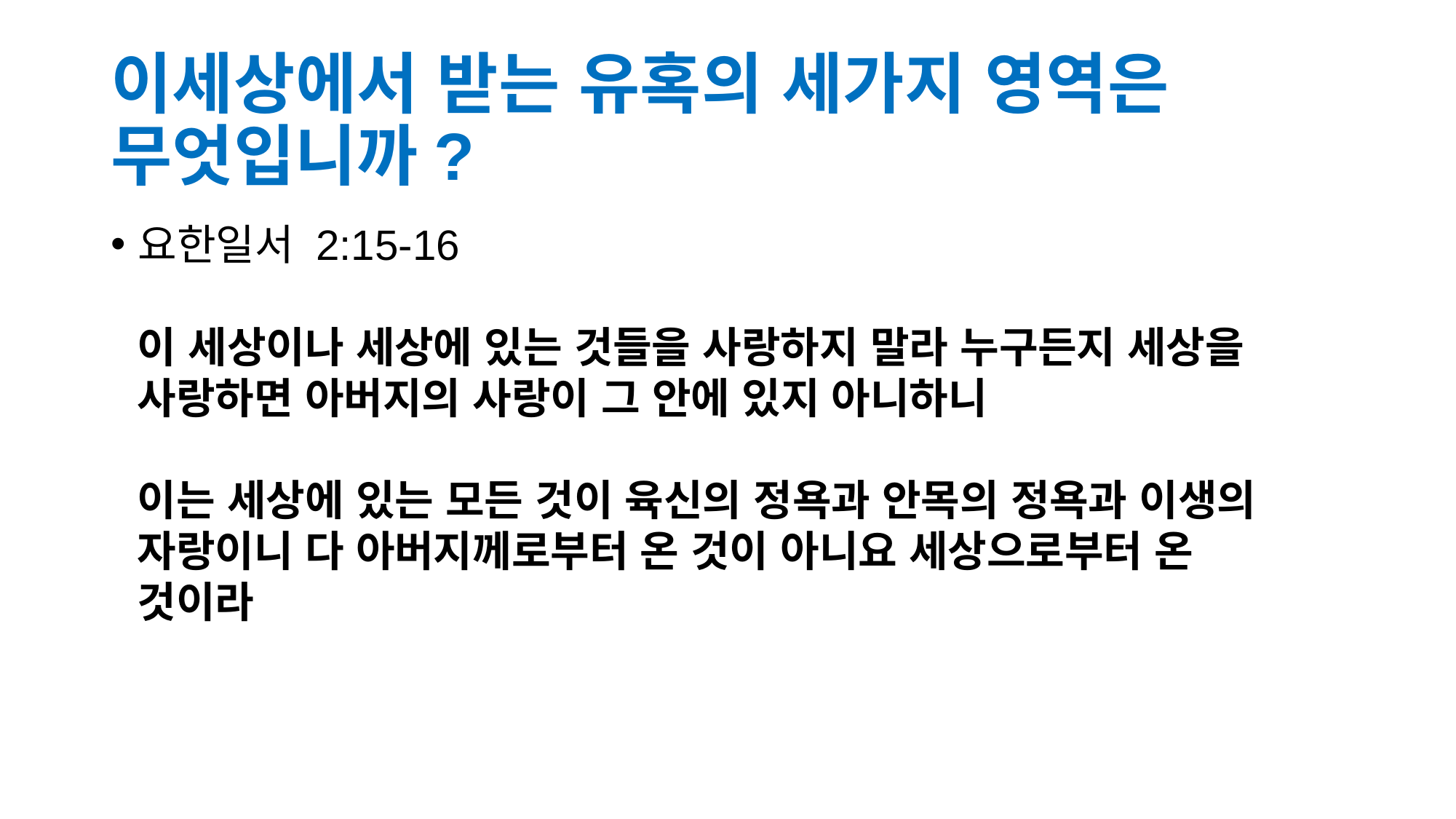

# 이세상에서 받는 유혹의 세가지 영역은 무엇입니까?
요한일서 2:15-16
이 세상이나 세상에 있는 것들을 사랑하지 말라 누구든지 세상을 사랑하면 아버지의 사랑이 그 안에 있지 아니하니

이는 세상에 있는 모든 것이 육신의 정욕과 안목의 정욕과 이생의 자랑이니 다 아버지께로부터 온 것이 아니요 세상으로부터 온 것이라